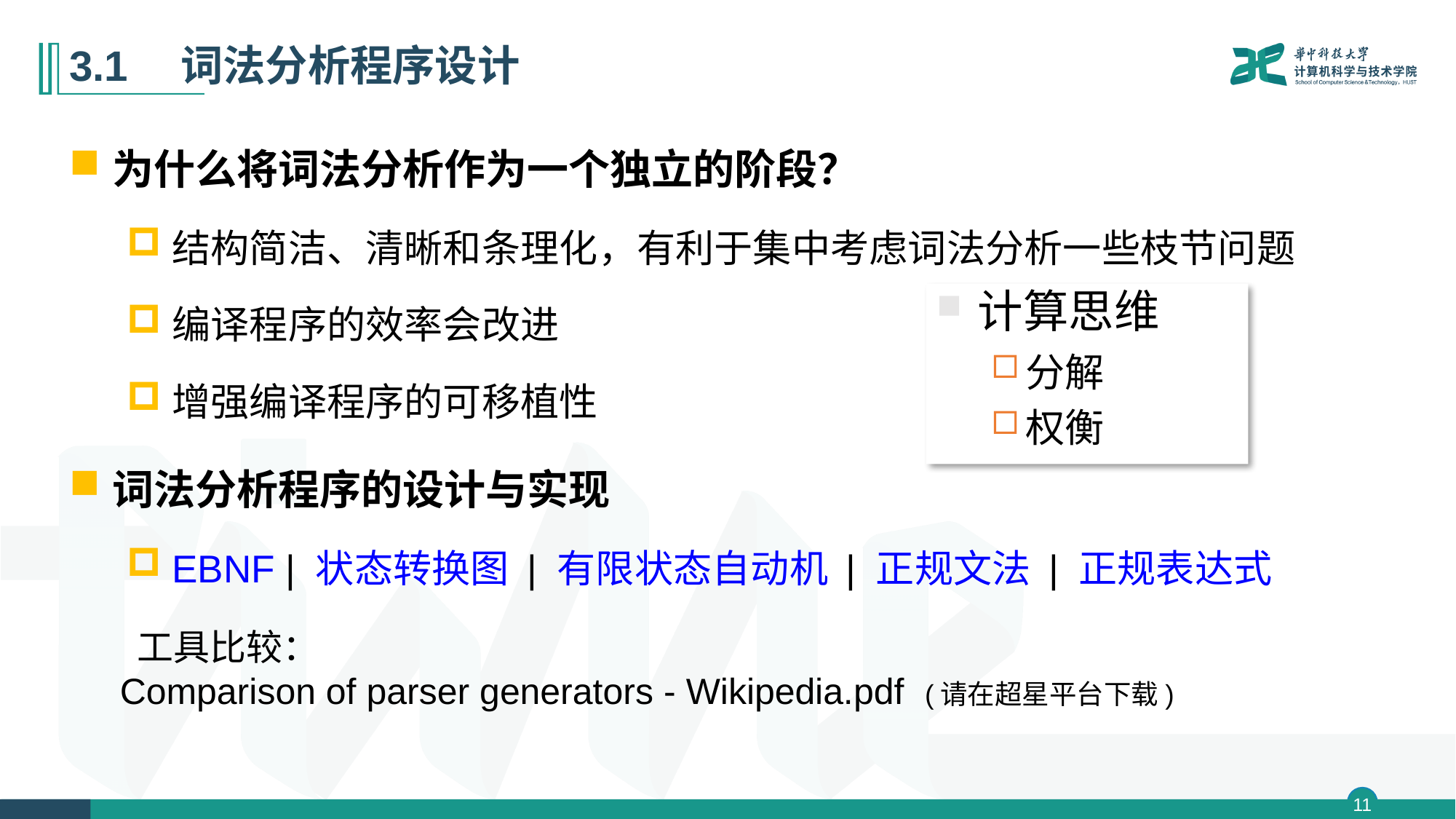

# 3.1　词法分析程序设计
为什么将词法分析作为一个独立的阶段？
结构简洁、清晰和条理化，有利于集中考虑词法分析一些枝节问题
编译程序的效率会改进
增强编译程序的可移植性
词法分析程序的设计与实现
EBNF | 状态转换图 | 有限状态自动机 | 正规文法 | 正规表达式

计算思维
分解
权衡
 工具比较：
Comparison of parser generators - Wikipedia.pdf  (请在超星平台下载)